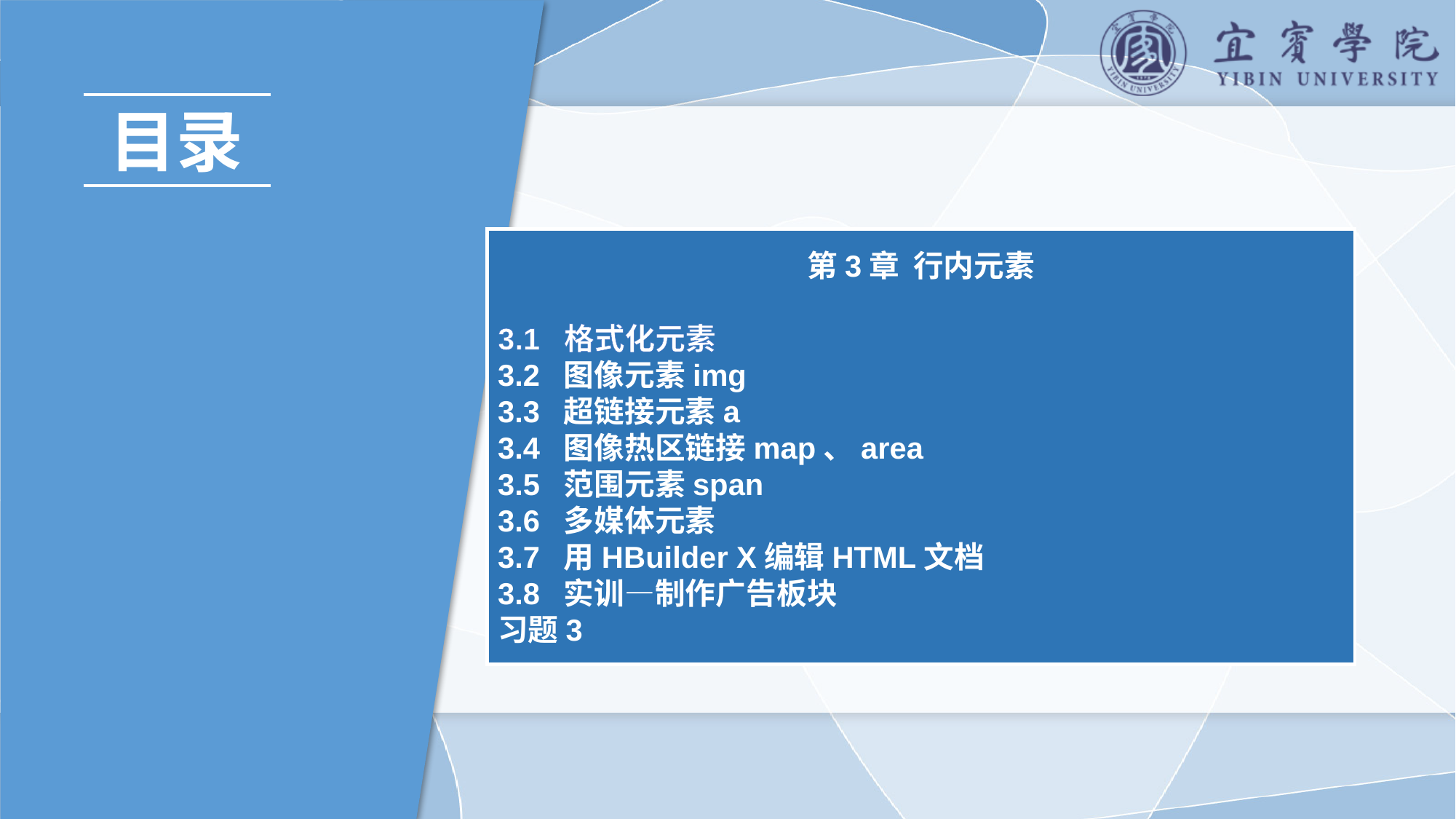

目录
第3章  行内元素

3.1  格式化元素
3.2  图像元素img
3.3  超链接元素a
3.4  图像热区链接map、area
3.5  范围元素span
3.6  多媒体元素
3.7  用HBuilder X编辑HTML文档
3.8  实训—制作广告板块
习题3